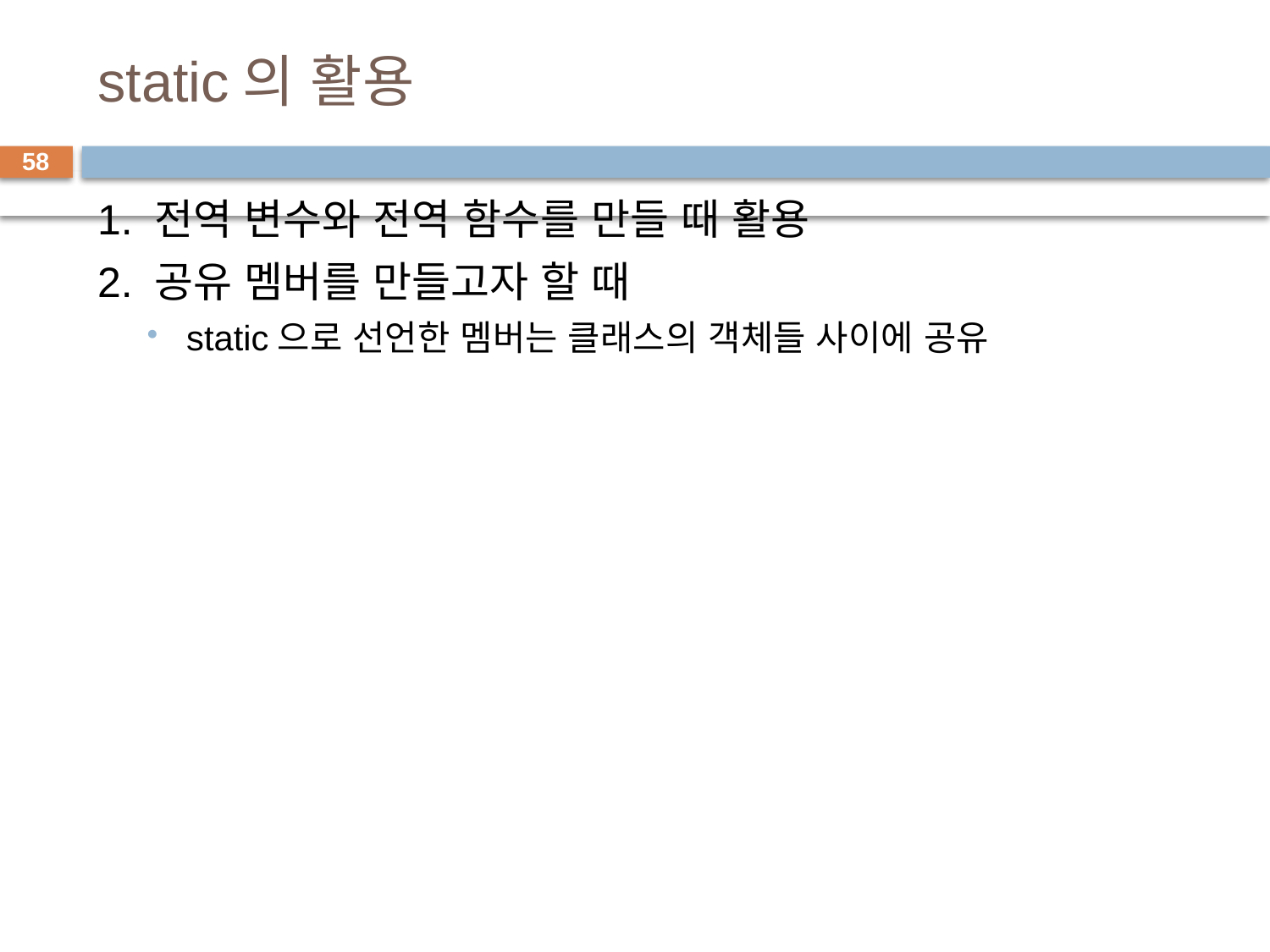

# static의 활용
58
1. 전역 변수와 전역 함수를 만들 때 활용
2. 공유 멤버를 만들고자 할 때
static으로 선언한 멤버는 클래스의 객체들 사이에 공유